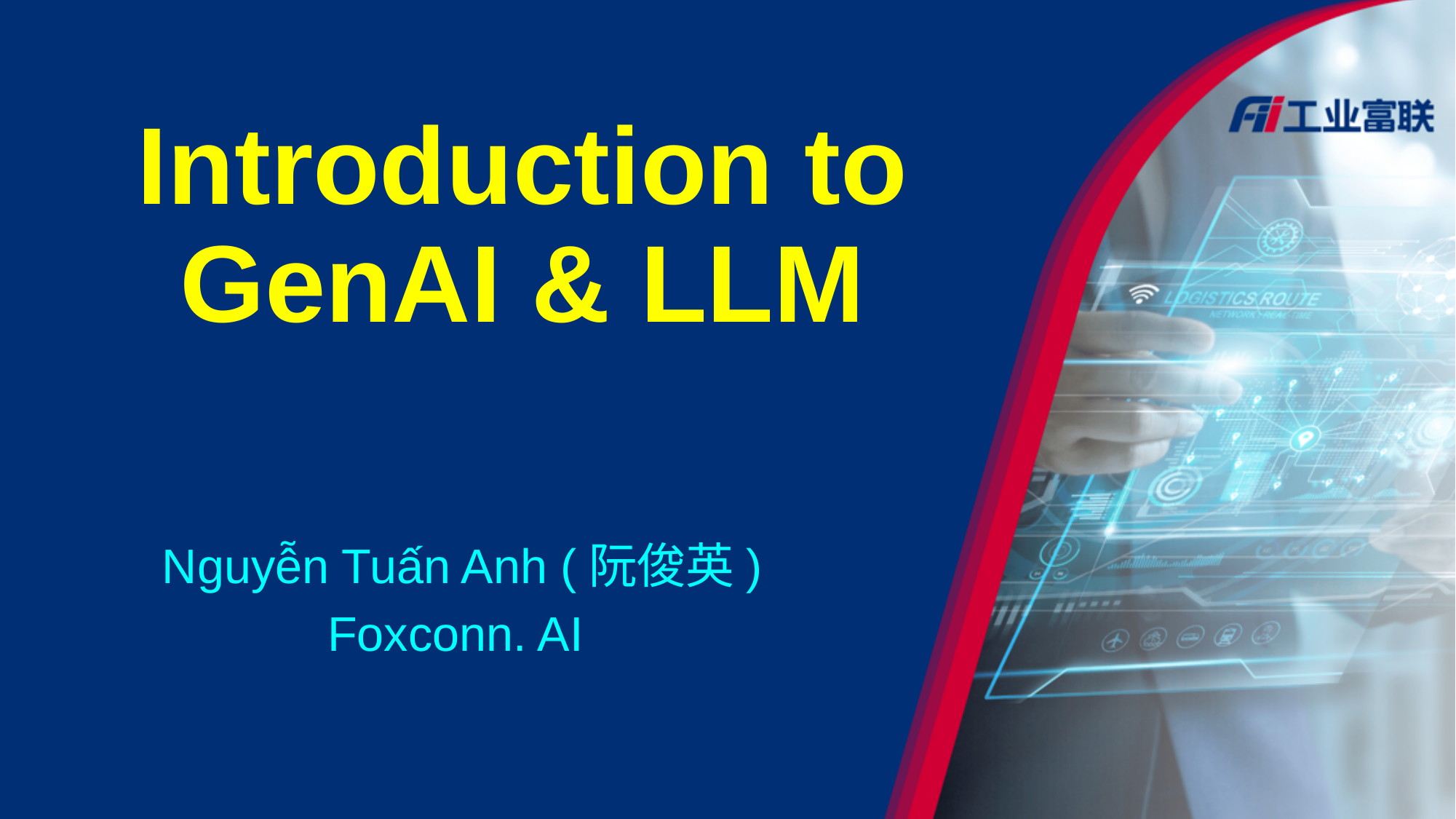

# Introduction to GenAI & LLM
Nguyễn Tuấn Anh (阮俊英)
Foxconn. AI